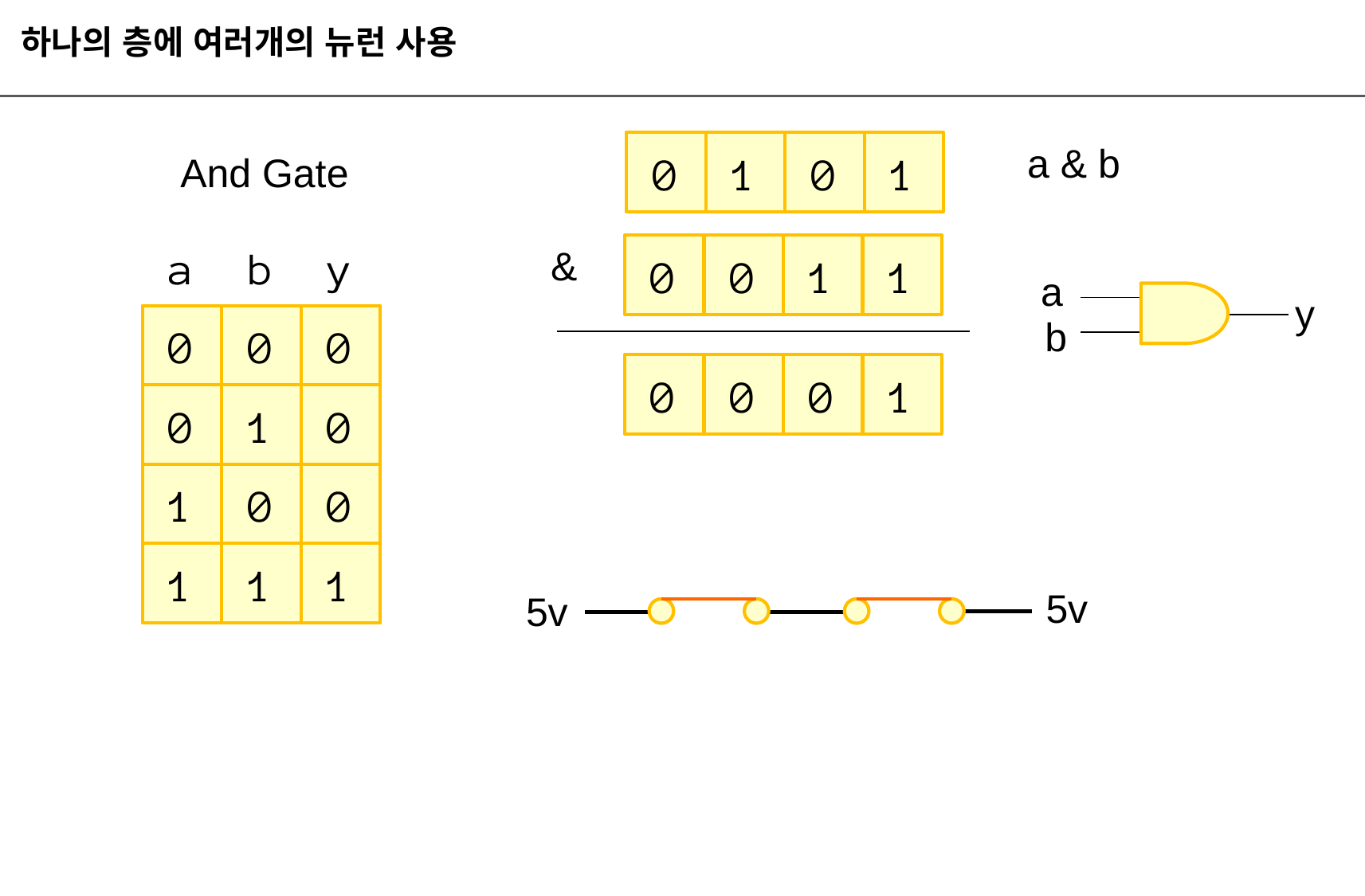

하나의 층에 여러개의 뉴런 사용
1
a & b
0
1
0
And Gate
a
b
y
&
0
0
1
1
a

y
b
0
0
0
0
0
0
1
0
1
0
1
0
0
1
1
1
5v
5v